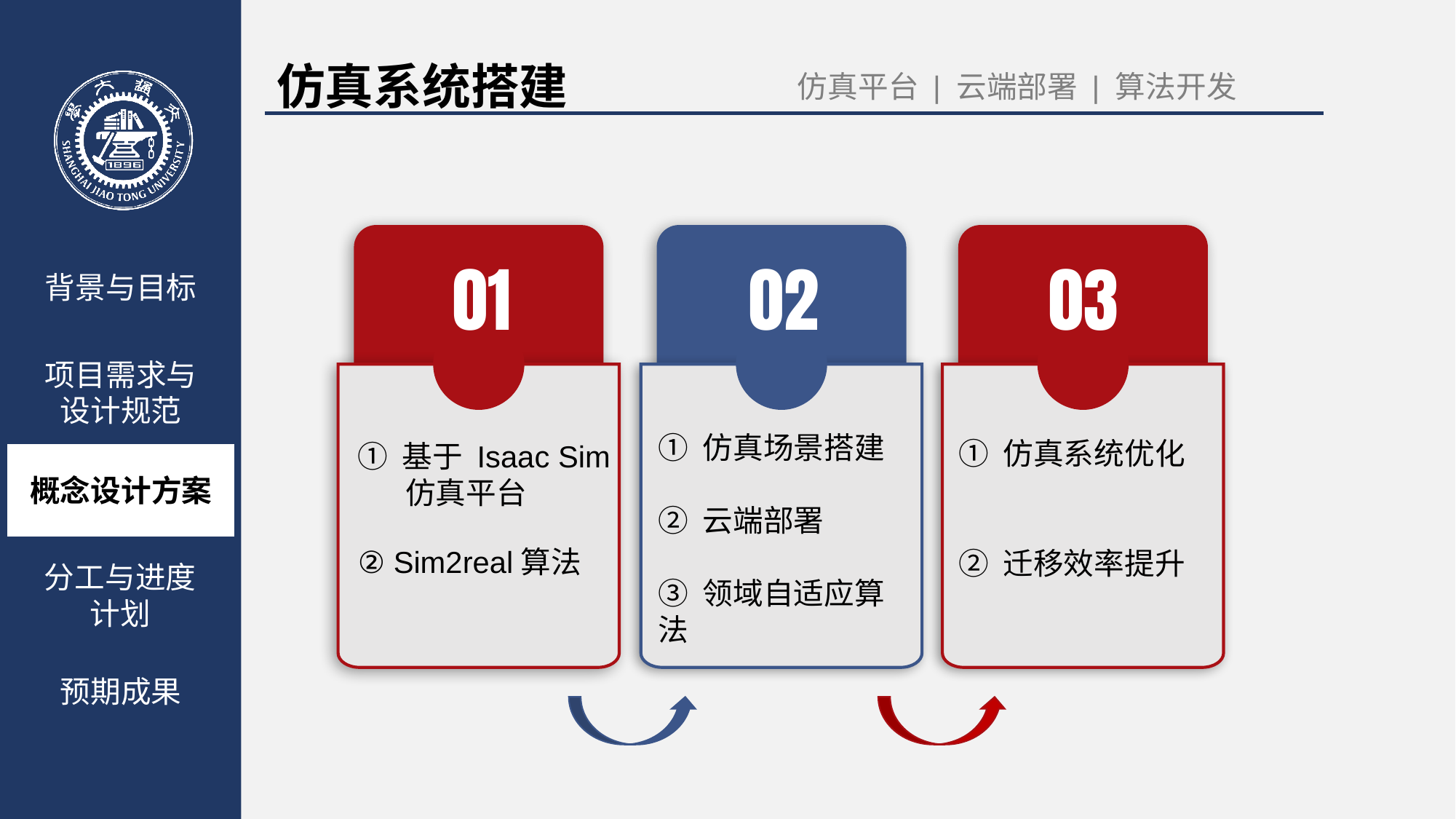

仿真系统搭建
仿真平台 | 云端部署 | 算法开发

01

02

03

背景与目标

项目需求与
设计规范
概念设计方案
预期成果
① 仿真场景搭建

② 云端部署

③ 领域自适应算法
① 仿真系统优化

② 迁移效率提升
① 基于 Isaac Sim
      仿真平台

② Sim2real算法

分工与进度计划